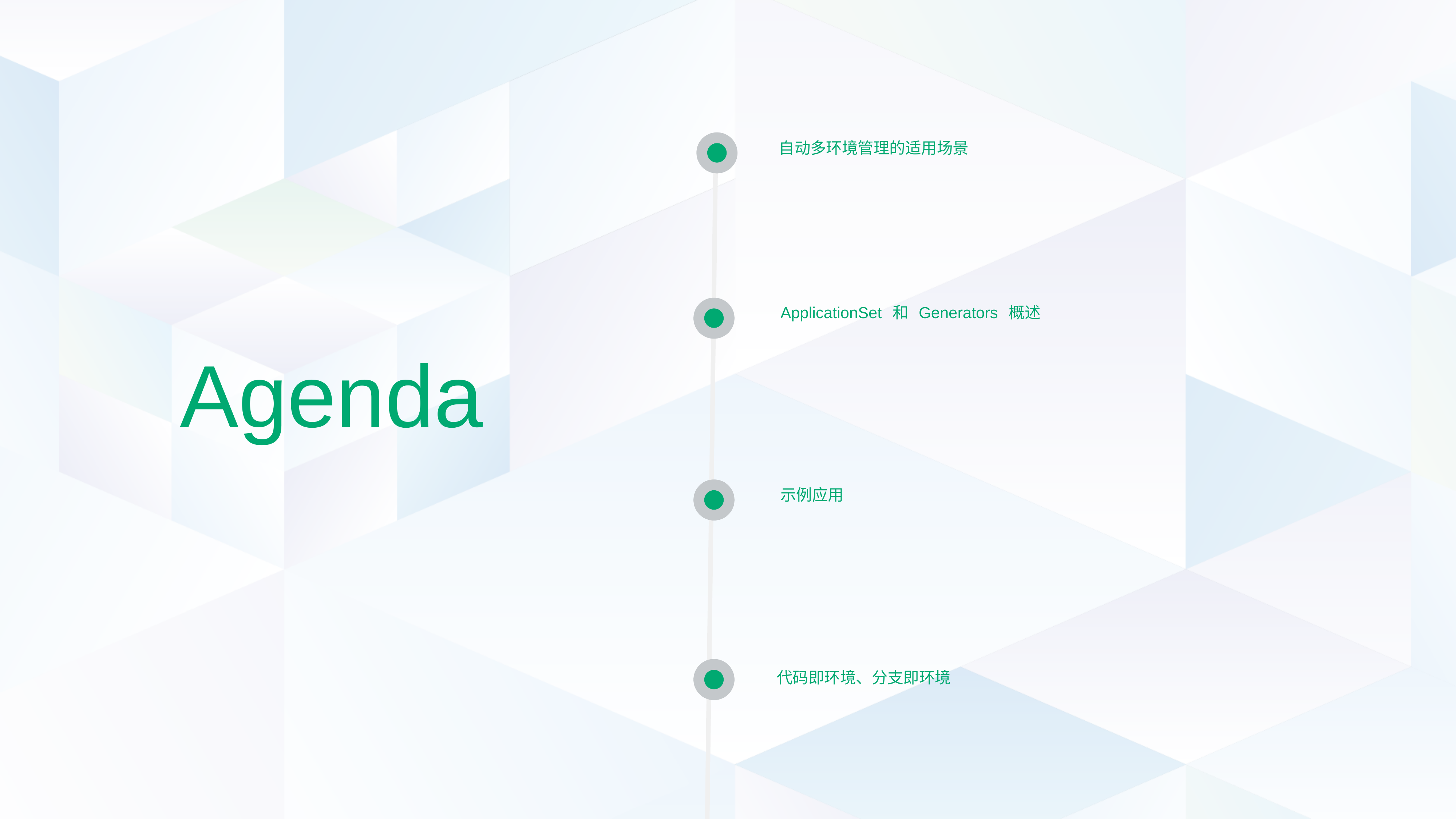

自动多环境管理的适用场景

# Agenda

ApplicationSet 和 Generators 概述

示例应用

代码即环境、分支即环境